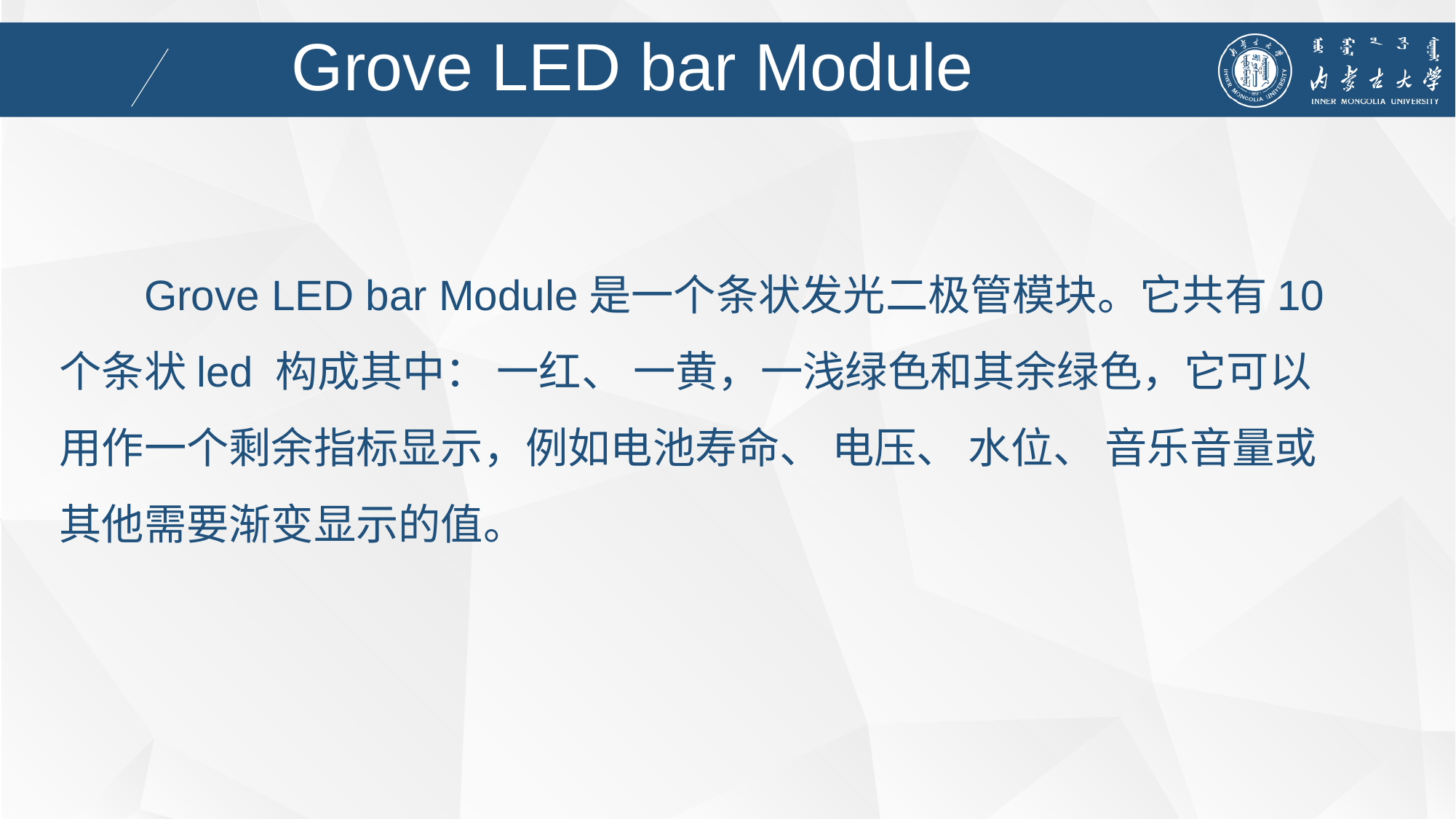

Grove LED bar Module
Grove LED bar Module是一个条状发光二极管模块。它共有10 个条状led 构成其中： 一红、 一黄，一浅绿色和其余绿色，它可以用作一个剩余指标显示，例如电池寿命、 电压、 水位、 音乐音量或其他需要渐变显示的值。